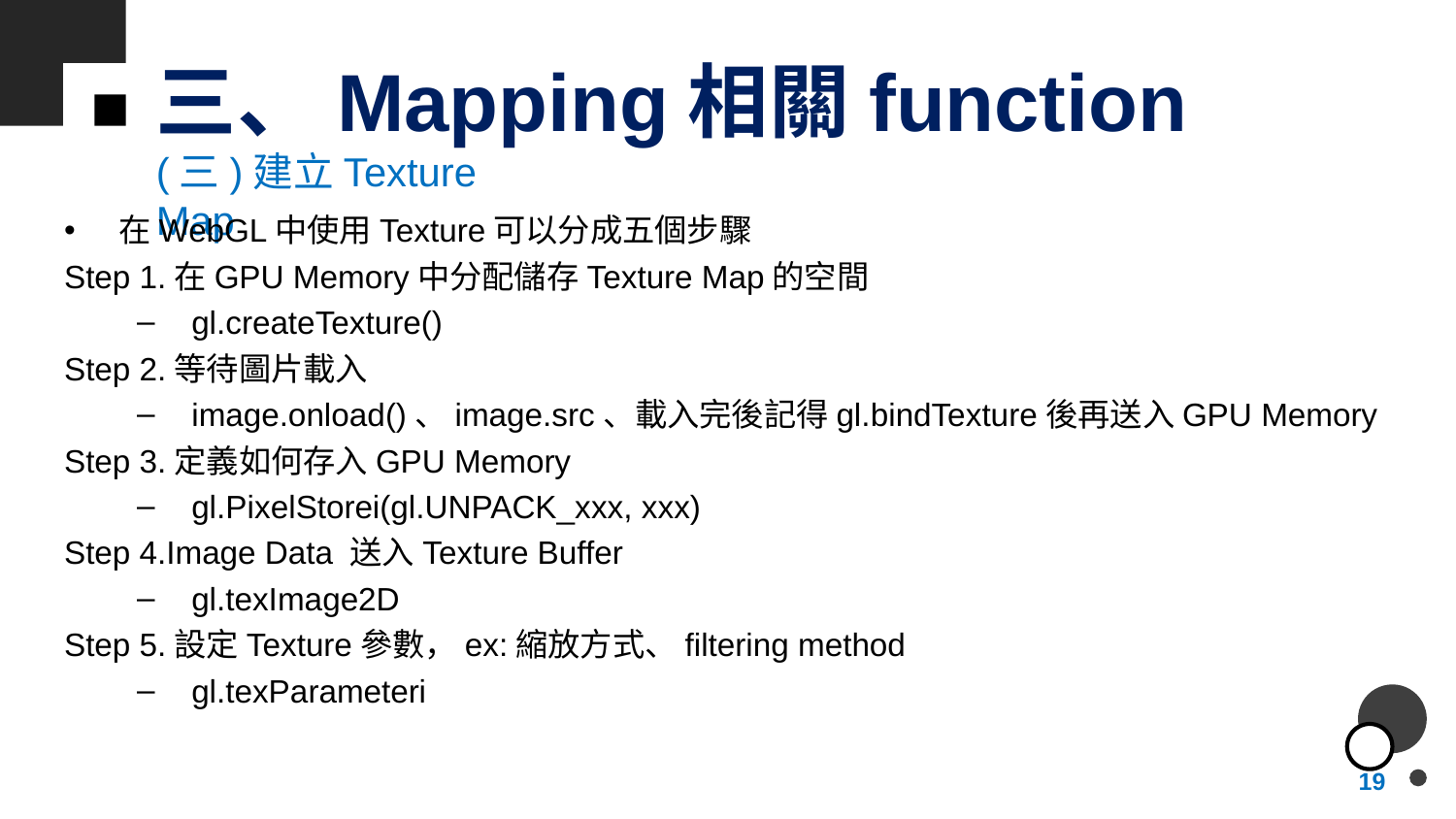

# 三、Mapping相關function
(三)建立Texture Map
在WebGL中使用Texture可以分成五個步驟
Step 1.在GPU Memory中分配儲存Texture Map的空間
gl.createTexture()
Step 2.等待圖片載入
image.onload()、image.src、載入完後記得gl.bindTexture後再送入GPU Memory
Step 3.定義如何存入GPU Memory
gl.PixelStorei(gl.UNPACK_xxx, xxx)
Step 4.Image Data 送入Texture Buffer
gl.texImage2D
Step 5.設定Texture參數，ex:縮放方式、filtering method
gl.texParameteri

19